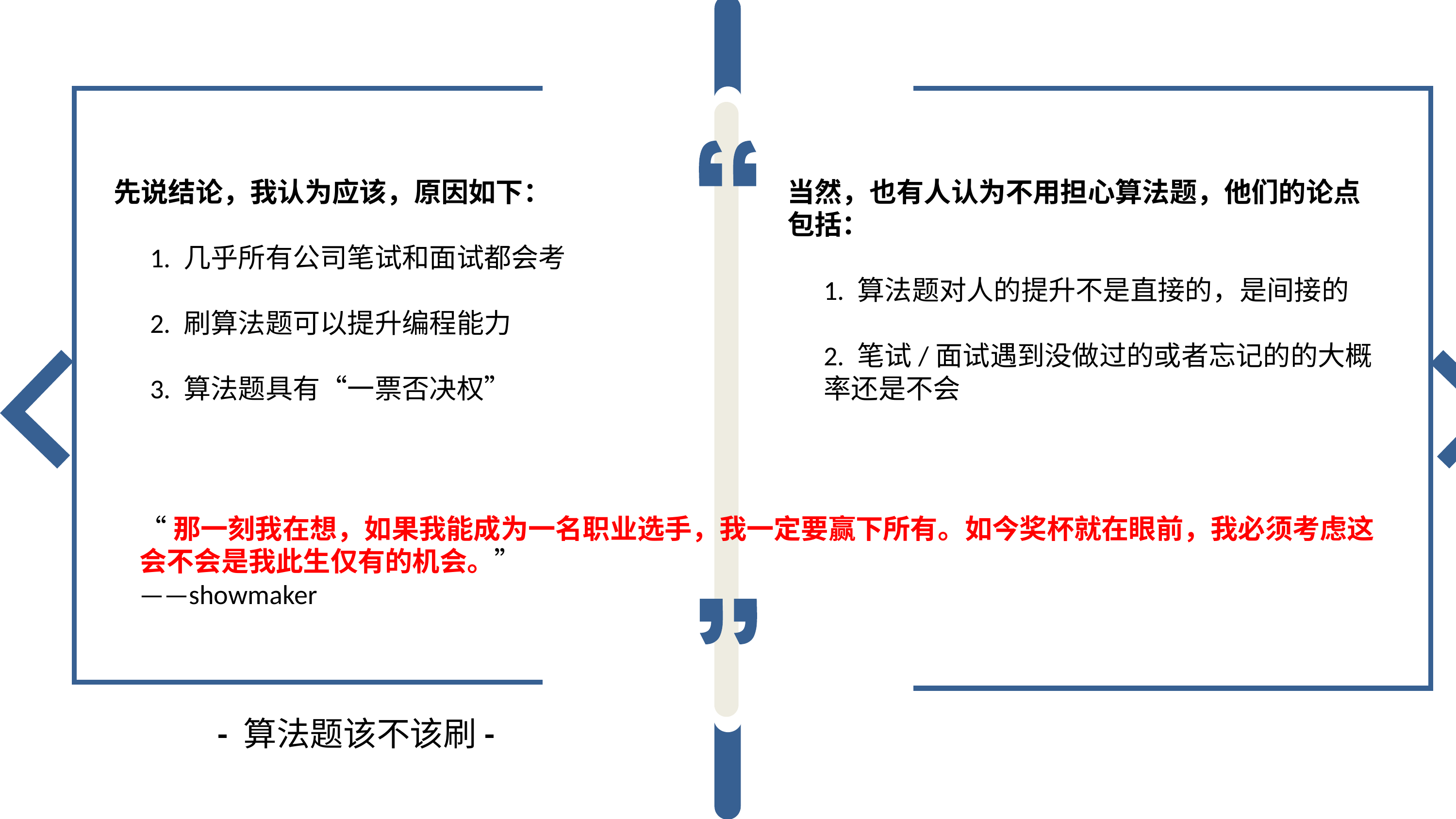

当然，也有人认为不用担心算法题，他们的论点包括：

1. 算法题对人的提升不是直接的，是间接的

2. 笔试/面试遇到没做过的或者忘记的的大概率还是不会

先说结论，我认为应该，原因如下：

1. 几乎所有公司笔试和面试都会考

2. 刷算法题可以提升编程能力

3. 算法题具有“一票否决权”

“那一刻我在想，如果我能成为一名职业选手，我一定要赢下所有。如今奖杯就在眼前，我必须考虑这会不会是我此生仅有的机会。”
——showmaker

- 算法题该不该刷-